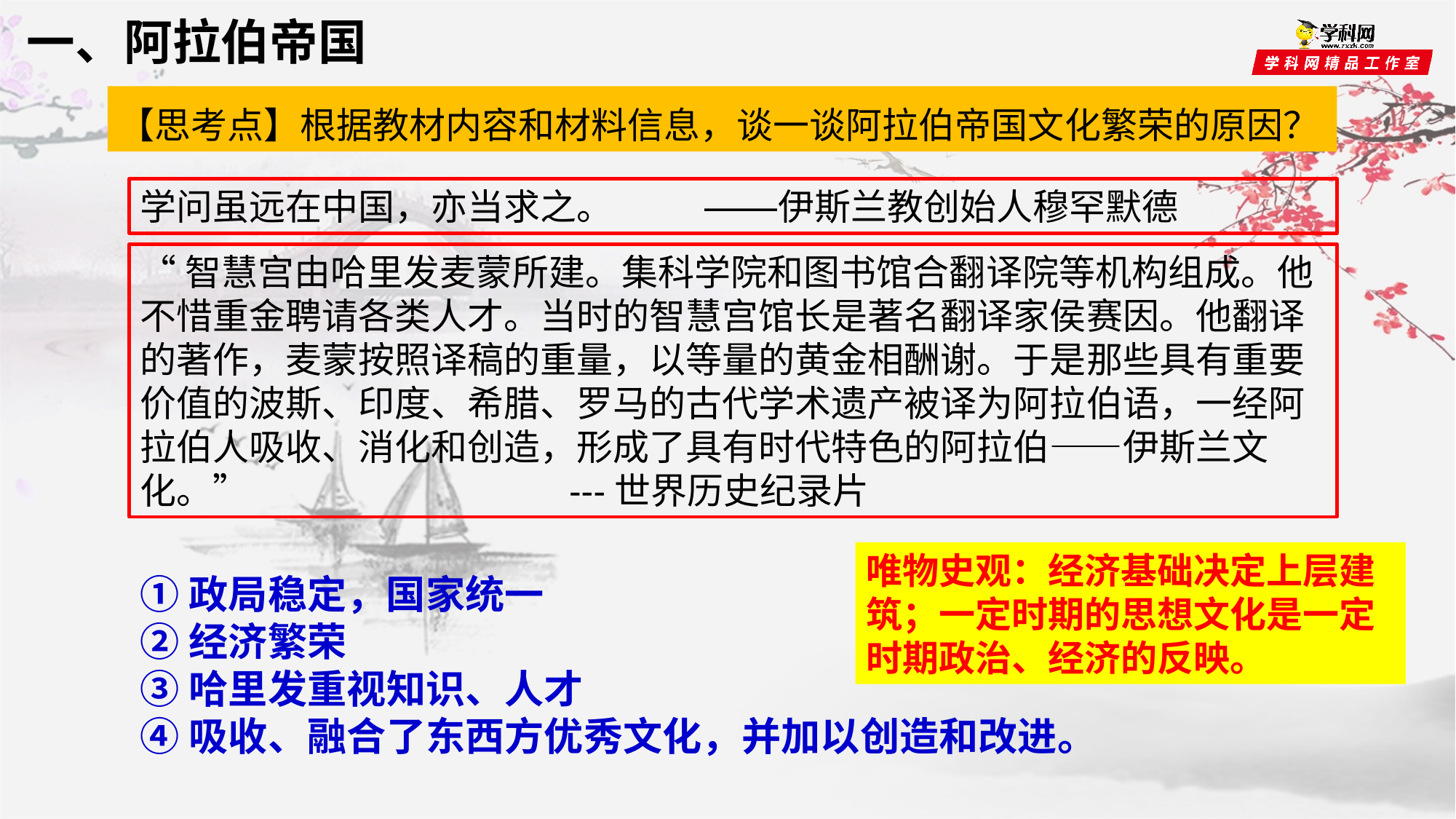

一、阿拉伯帝国
【思考点】根据教材内容和材料信息，谈一谈阿拉伯帝国文化繁荣的原因？

学问虽远在中国，亦当求之。         ——伊斯兰教创始人穆罕默德
“智慧宫由哈里发麦蒙所建。集科学院和图书馆合翻译院等机构组成。他不惜重金聘请各类人才。当时的智慧宫馆长是著名翻译家侯赛因。他翻译的著作，麦蒙按照译稿的重量，以等量的黄金相酬谢。于是那些具有重要价值的波斯、印度、希腊、罗马的古代学术遗产被译为阿拉伯语，一经阿拉伯人吸收、消化和创造，形成了具有时代特色的阿拉伯——伊斯兰文化。”                                      ---世界历史纪录片
唯物史观：经济基础决定上层建筑；一定时期的思想文化是一定时期政治、经济的反映。
①政局稳定，国家统一
②经济繁荣
③哈里发重视知识、人才
④吸收、融合了东西方优秀文化，并加以创造和改进。